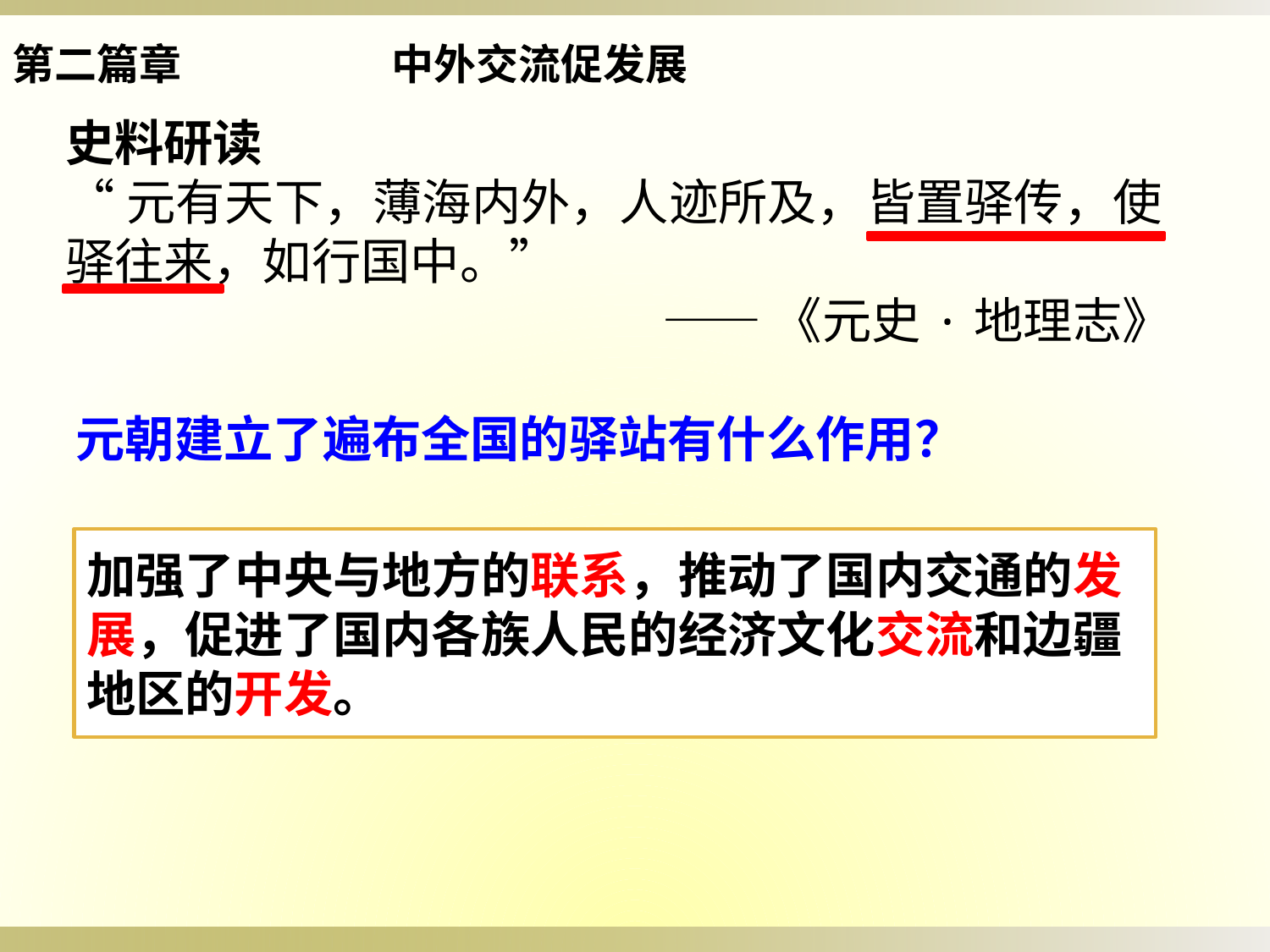

第二篇章                      中外交流促发展
史料研读
“元有天下，薄海内外，人迹所及，皆置驿传，使驿往来，如行国中。”
——《元史·地理志》

元朝建立了遍布全国的驿站有什么作用？
加强了中央与地方的联系，推动了国内交通的发展，促进了国内各族人民的经济文化交流和边疆地区的开发。